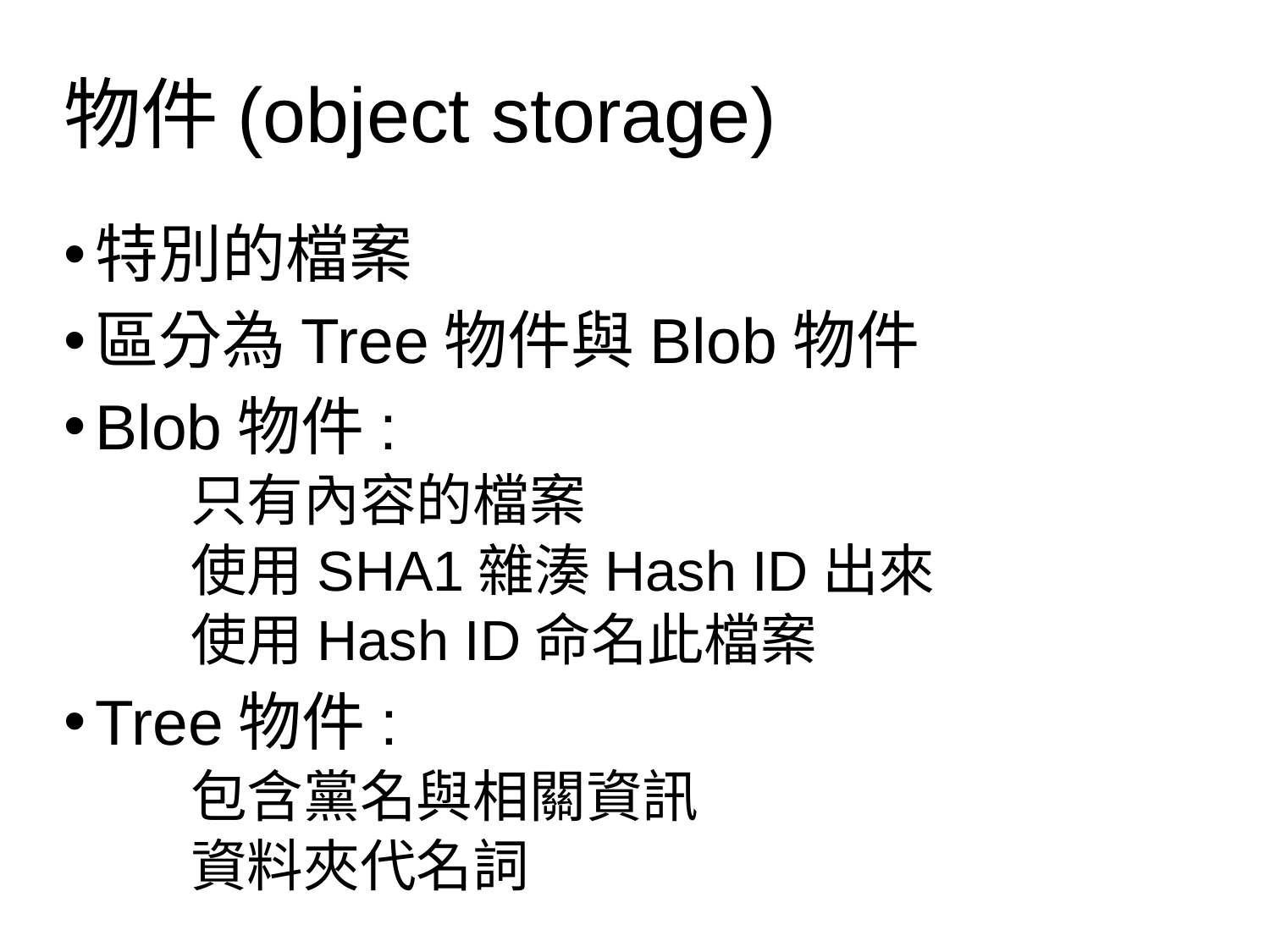

# 物件(object storage)
特別的檔案
區分為Tree物件與Blob物件
Blob物件:
只有內容的檔案
使用SHA1雜湊Hash ID出來
使用Hash ID命名此檔案
Tree物件:
包含黨名與相關資訊
資料夾代名詞